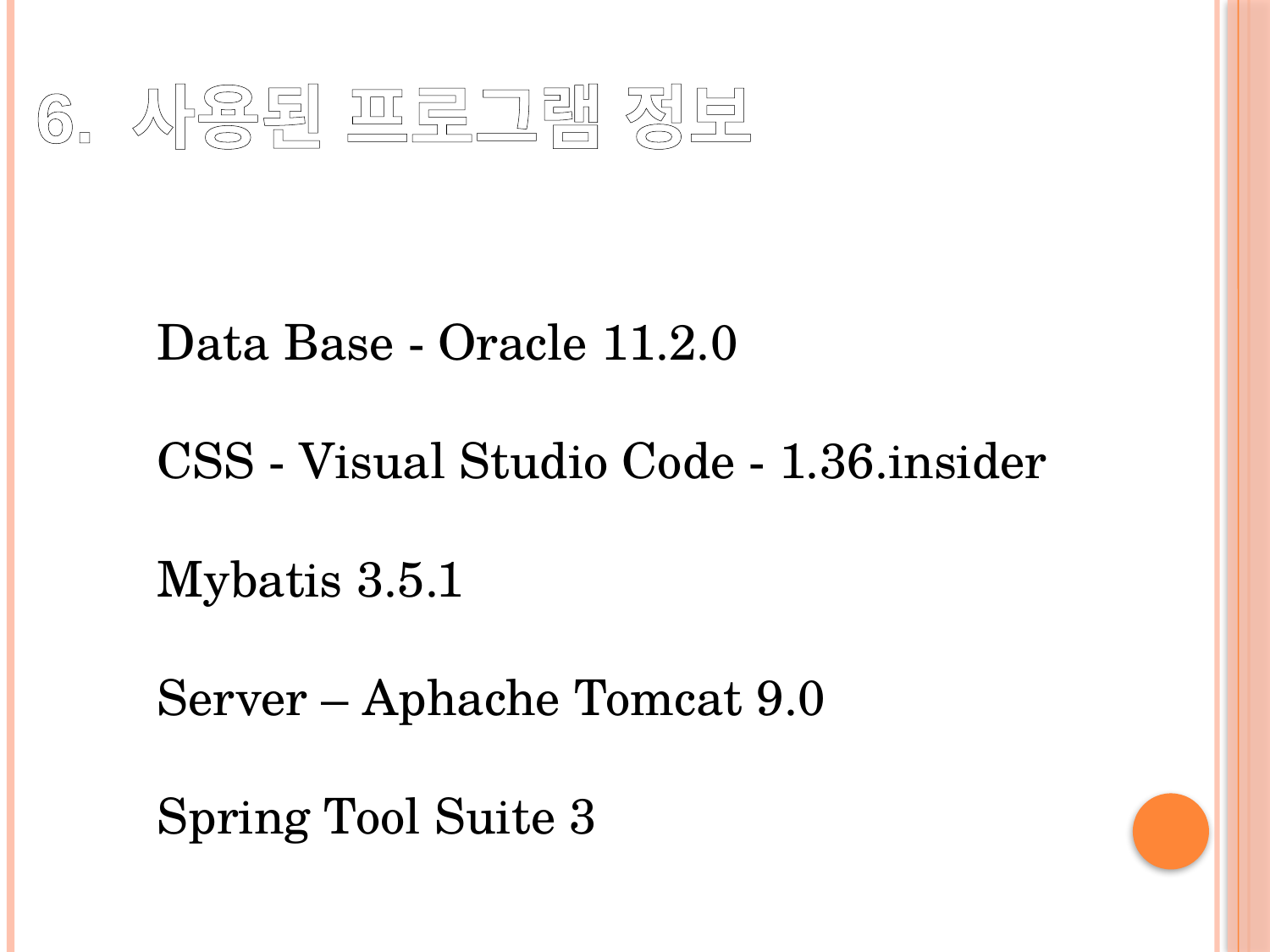

6. 사용된 프로그램 정보
Data Base - Oracle 11.2.0

CSS - Visual Studio Code - 1.36.insider

Mybatis 3.5.1

Server – Aphache Tomcat 9.0
Spring Tool Suite 3